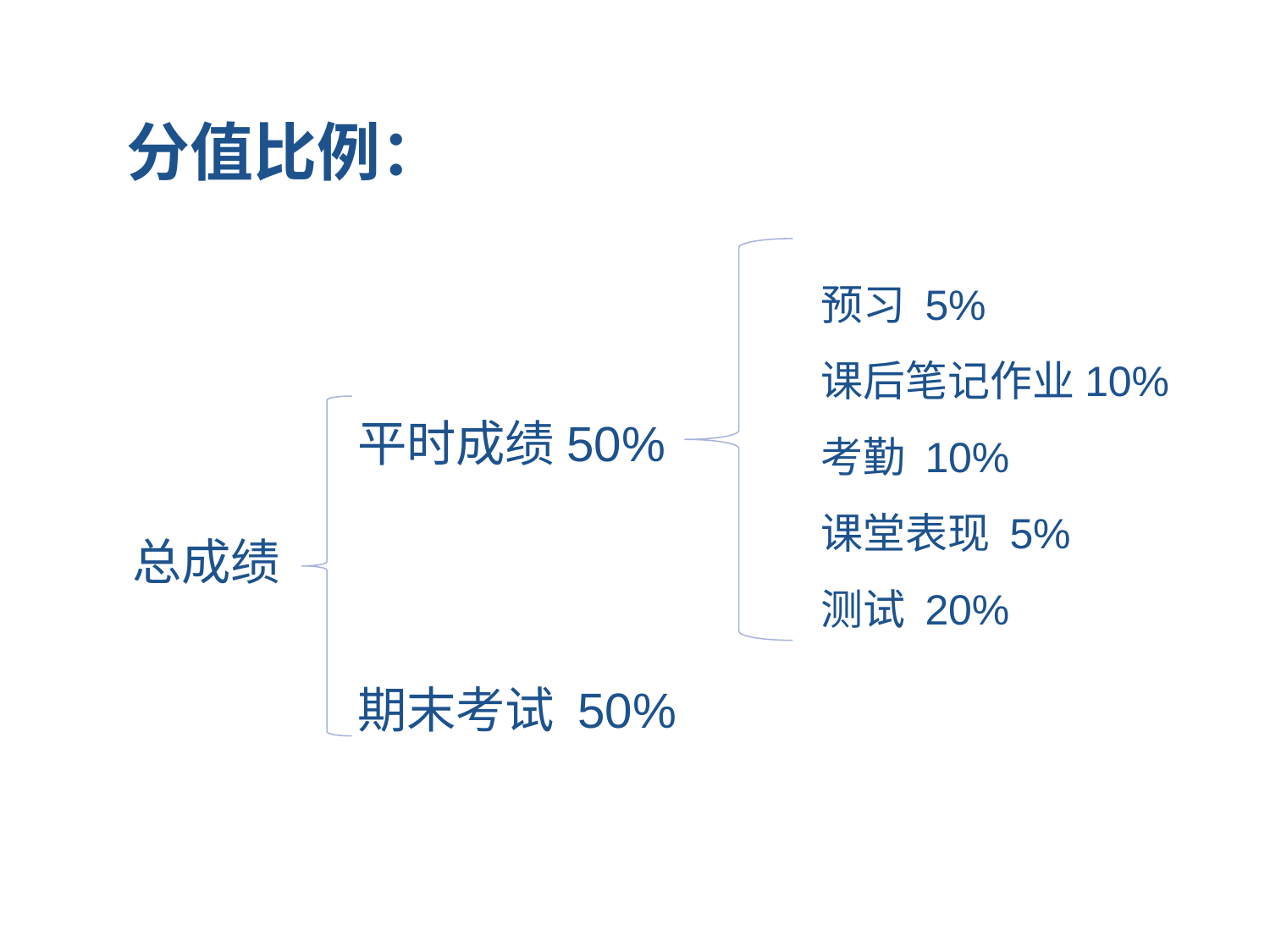

分值比例：

预习 5%
课后笔记作业10%
考勤 10%
课堂表现 5%
测试 20%

平时成绩50%

期末考试 50%

总成绩